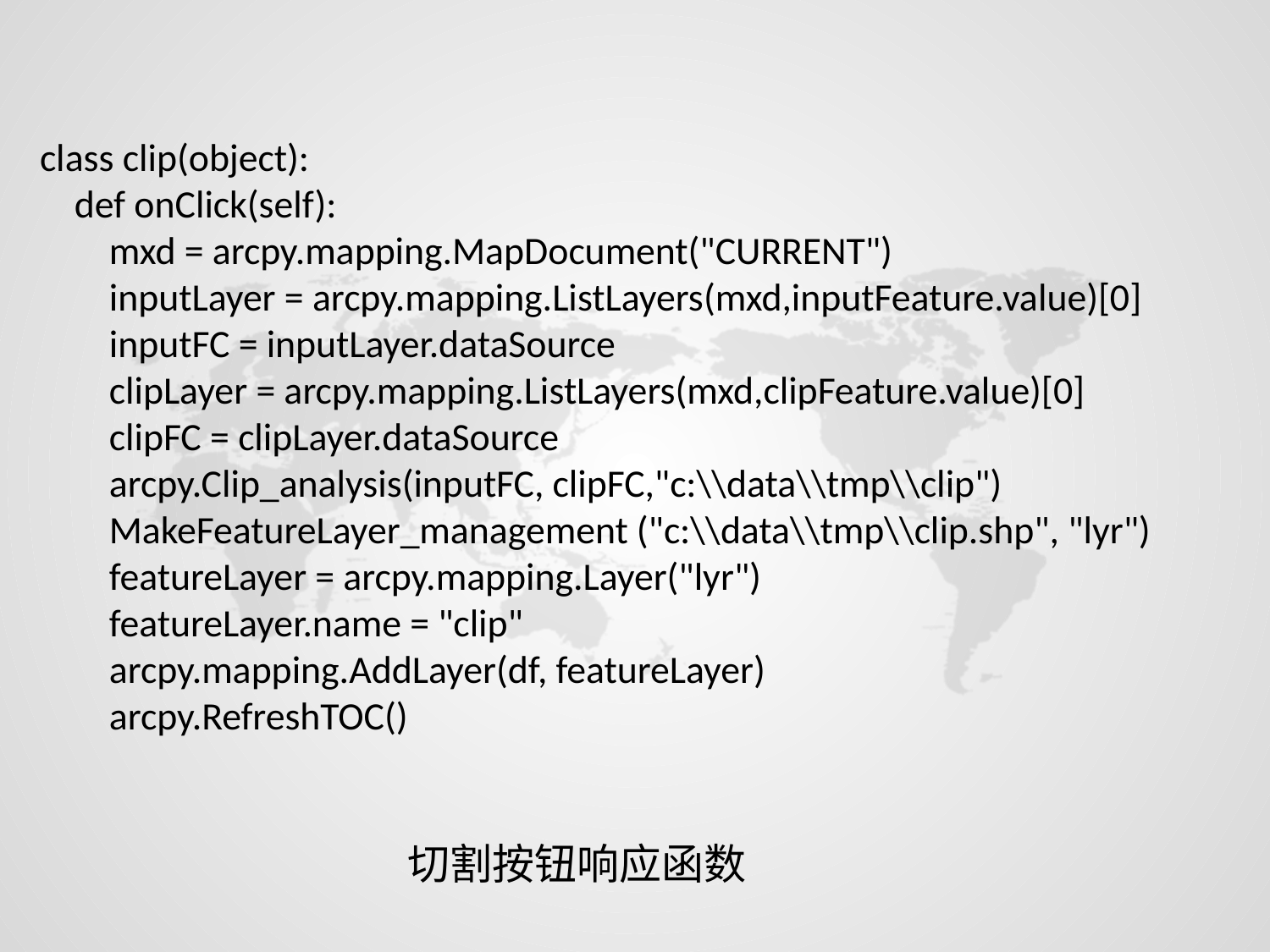

class clip(object):
    def onClick(self):
        mxd = arcpy.mapping.MapDocument("CURRENT")
        inputLayer = arcpy.mapping.ListLayers(mxd,inputFeature.value)[0]
        inputFC = inputLayer.dataSource
        clipLayer = arcpy.mapping.ListLayers(mxd,clipFeature.value)[0]
        clipFC = clipLayer.dataSource
        arcpy.Clip_analysis(inputFC, clipFC,"c:\\data\\tmp\\clip")
        MakeFeatureLayer_management ("c:\\data\\tmp\\clip.shp", "lyr")
        featureLayer = arcpy.mapping.Layer("lyr")
        featureLayer.name = "clip"
        arcpy.mapping.AddLayer(df, featureLayer)
        arcpy.RefreshTOC()
切割按钮响应函数